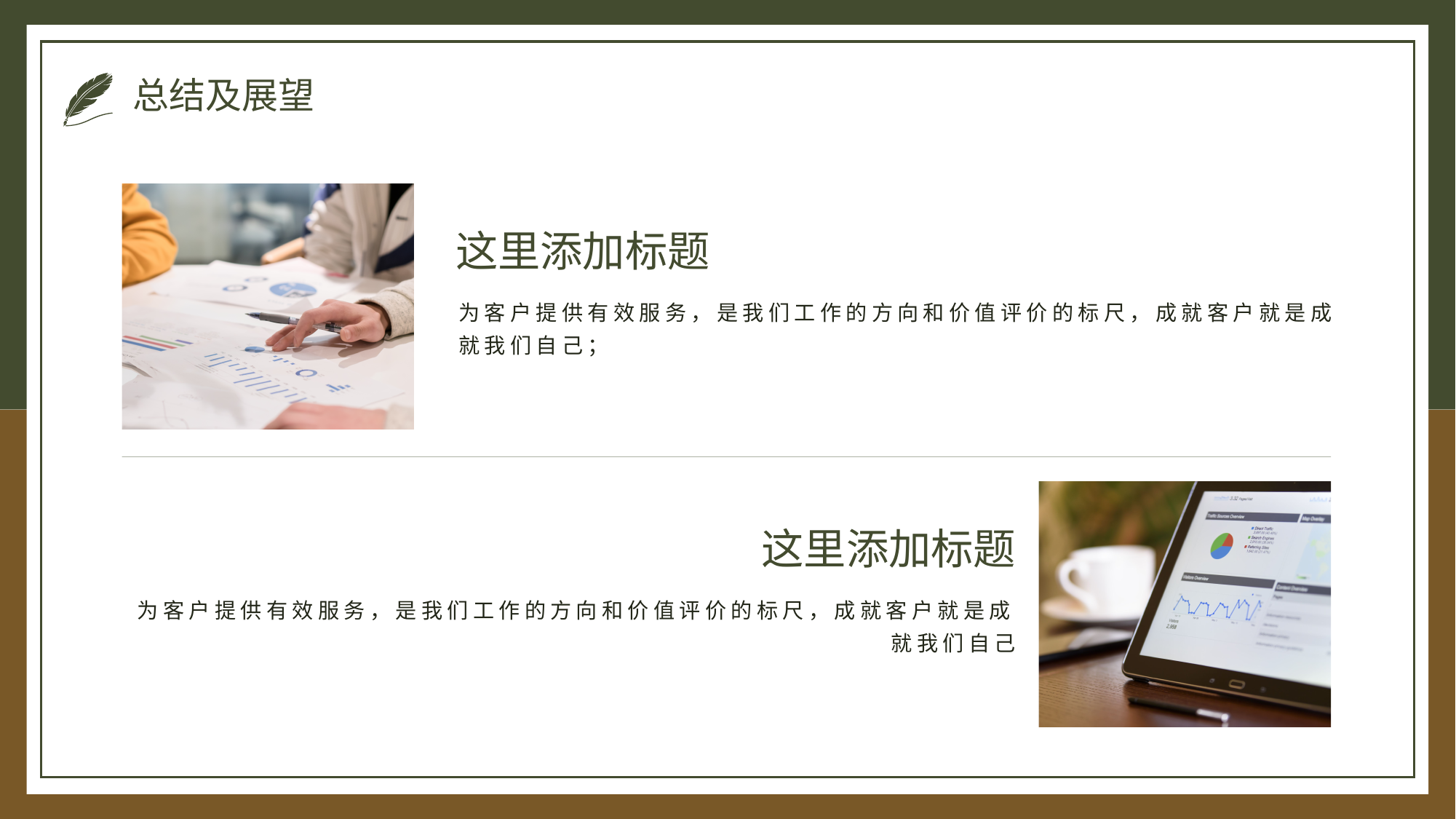

# 总结及展望

这里添加标题
为客户提供有效服务，是我们工作的方向和价值评价的标尺，成就客户就是成就我们自己；

这里添加标题
为客户提供有效服务，是我们工作的方向和价值评价的标尺，成就客户就是成就我们自己